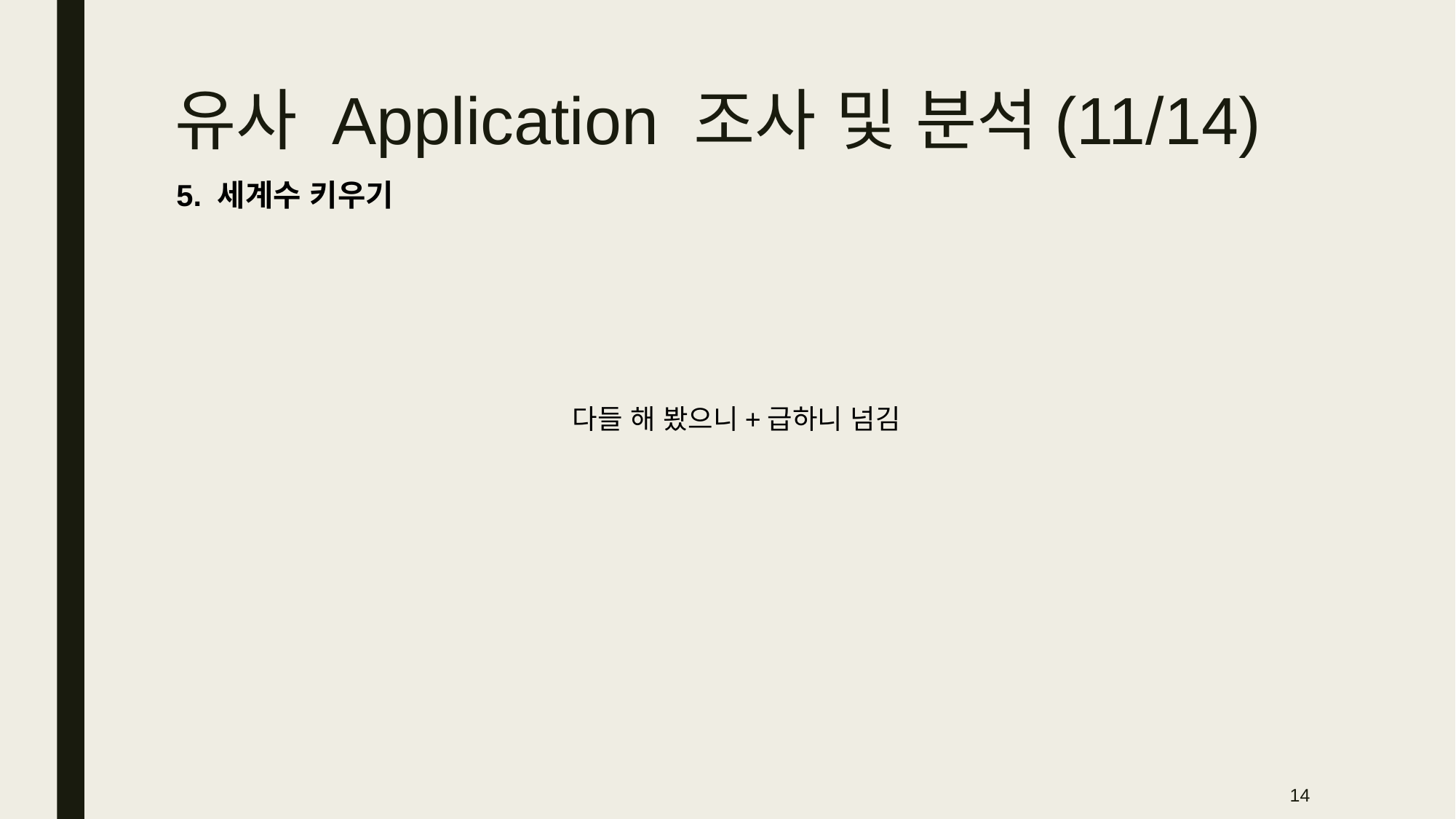

# 유사 Application 조사 및 분석(11/14)
5. 세계수 키우기
다들 해 봤으니+급하니 넘김
14